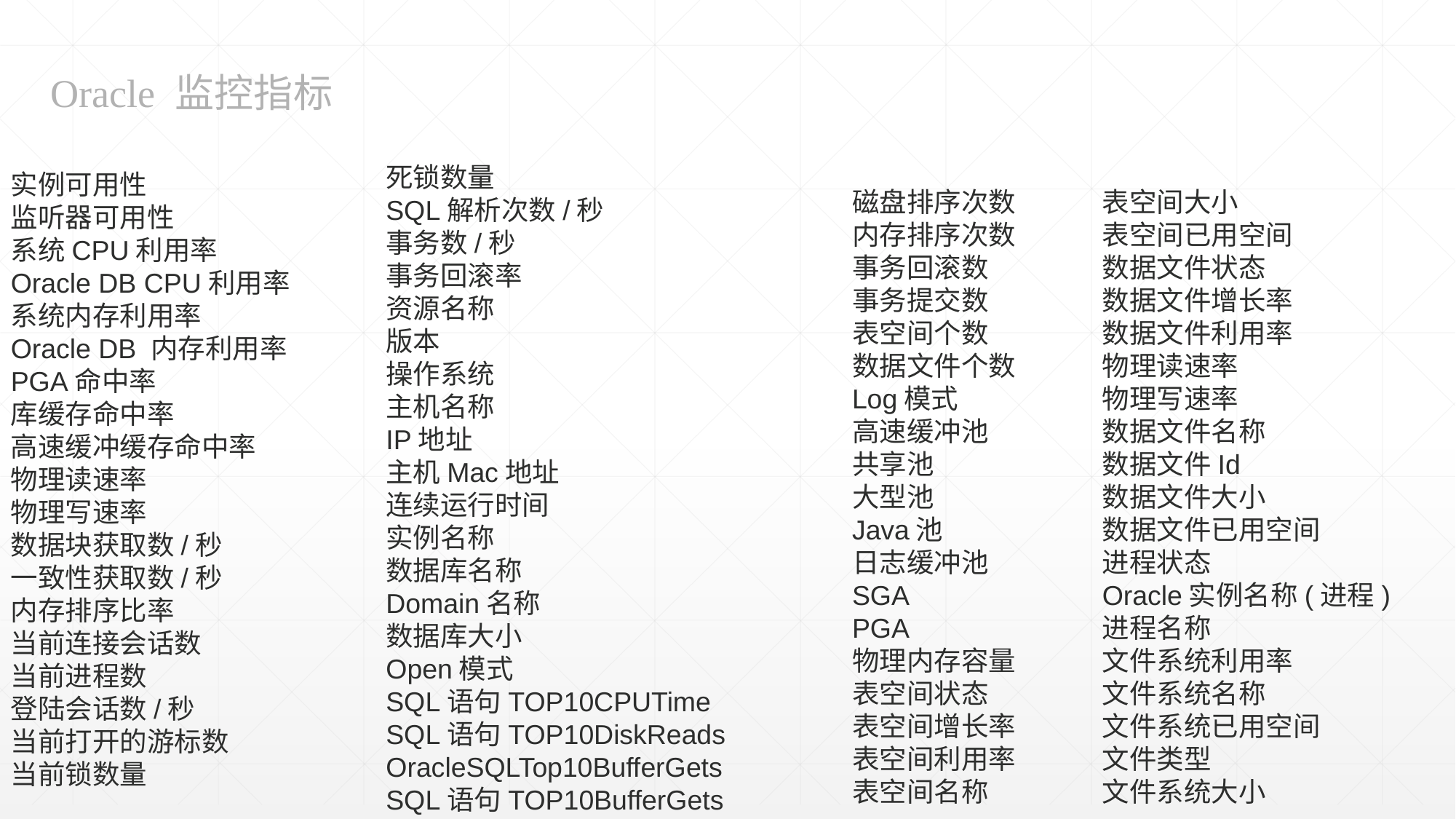

Oracle 监控指标
死锁数量
SQL解析次数/秒
事务数/秒
事务回滚率
资源名称
版本
操作系统
主机名称
IP地址
主机Mac地址
连续运行时间
实例名称
数据库名称
Domain名称
数据库大小
Open模式
SQL语句TOP10CPUTime
SQL语句TOP10DiskReads
OracleSQLTop10BufferGets
SQL语句TOP10BufferGets
实例可用性
监听器可用性
系统CPU利用率
Oracle DB CPU利用率
系统内存利用率
Oracle DB 内存利用率
PGA命中率
库缓存命中率
高速缓冲缓存命中率
物理读速率
物理写速率
数据块获取数/秒
一致性获取数/秒
内存排序比率
当前连接会话数
当前进程数
登陆会话数/秒
当前打开的游标数
当前锁数量
磁盘排序次数
内存排序次数
事务回滚数
事务提交数
表空间个数
数据文件个数
Log模式
高速缓冲池
共享池
大型池
Java池
日志缓冲池
SGA
PGA
物理内存容量
表空间状态
表空间增长率
表空间利用率
表空间名称
表空间大小
表空间已用空间
数据文件状态
数据文件增长率
数据文件利用率
物理读速率
物理写速率
数据文件名称
数据文件Id
数据文件大小
数据文件已用空间
进程状态
Oracle实例名称(进程)
进程名称
文件系统利用率
文件系统名称
文件系统已用空间
文件类型
文件系统大小